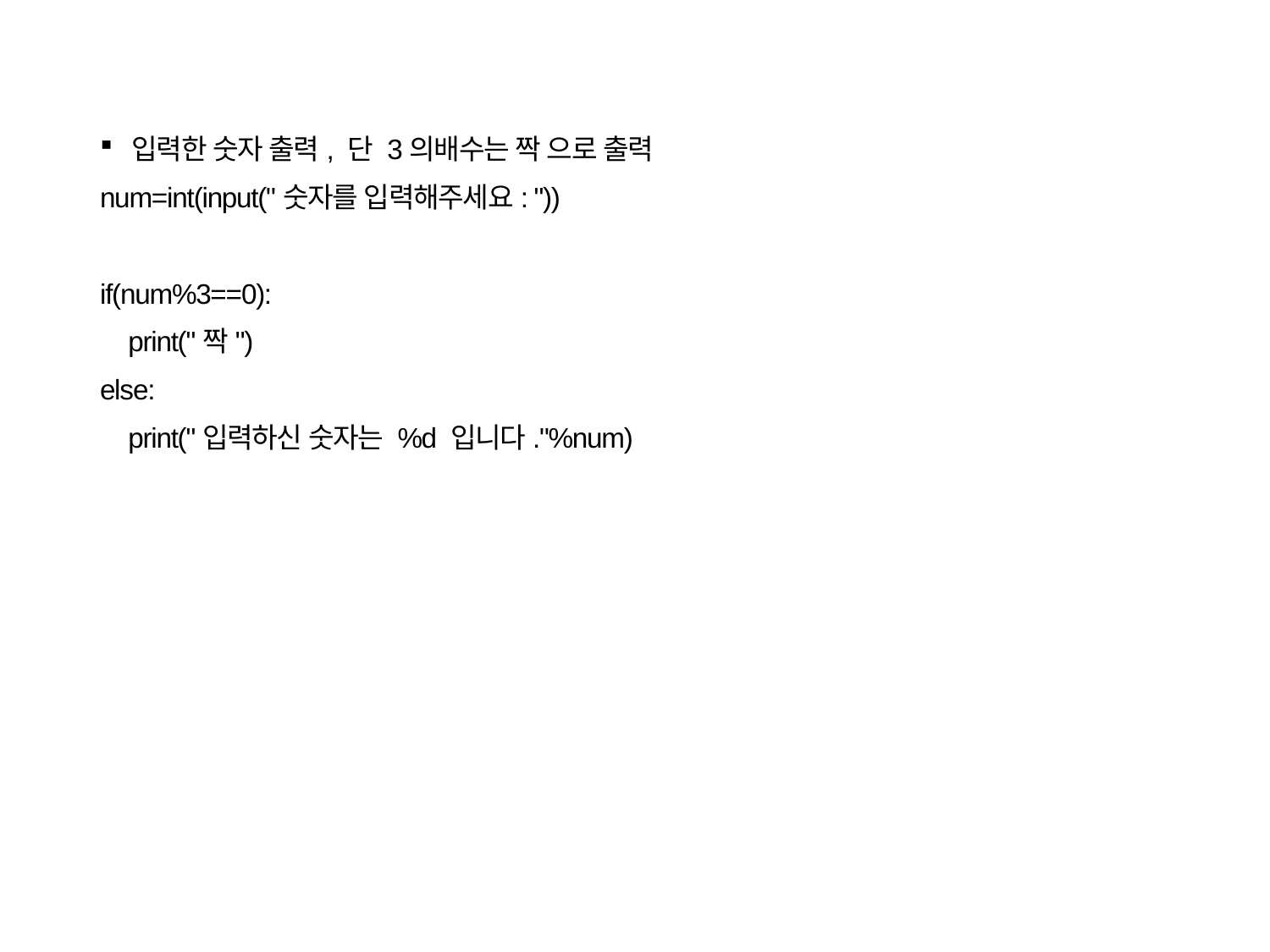

입력한 숫자 출력, 단 3의배수는 짝 으로 출력
num=int(input("숫자를 입력해주세요: "))

if(num%3==0):
    print("짝")
else:
    print("입력하신 숫자는 %d 입니다."%num)

27